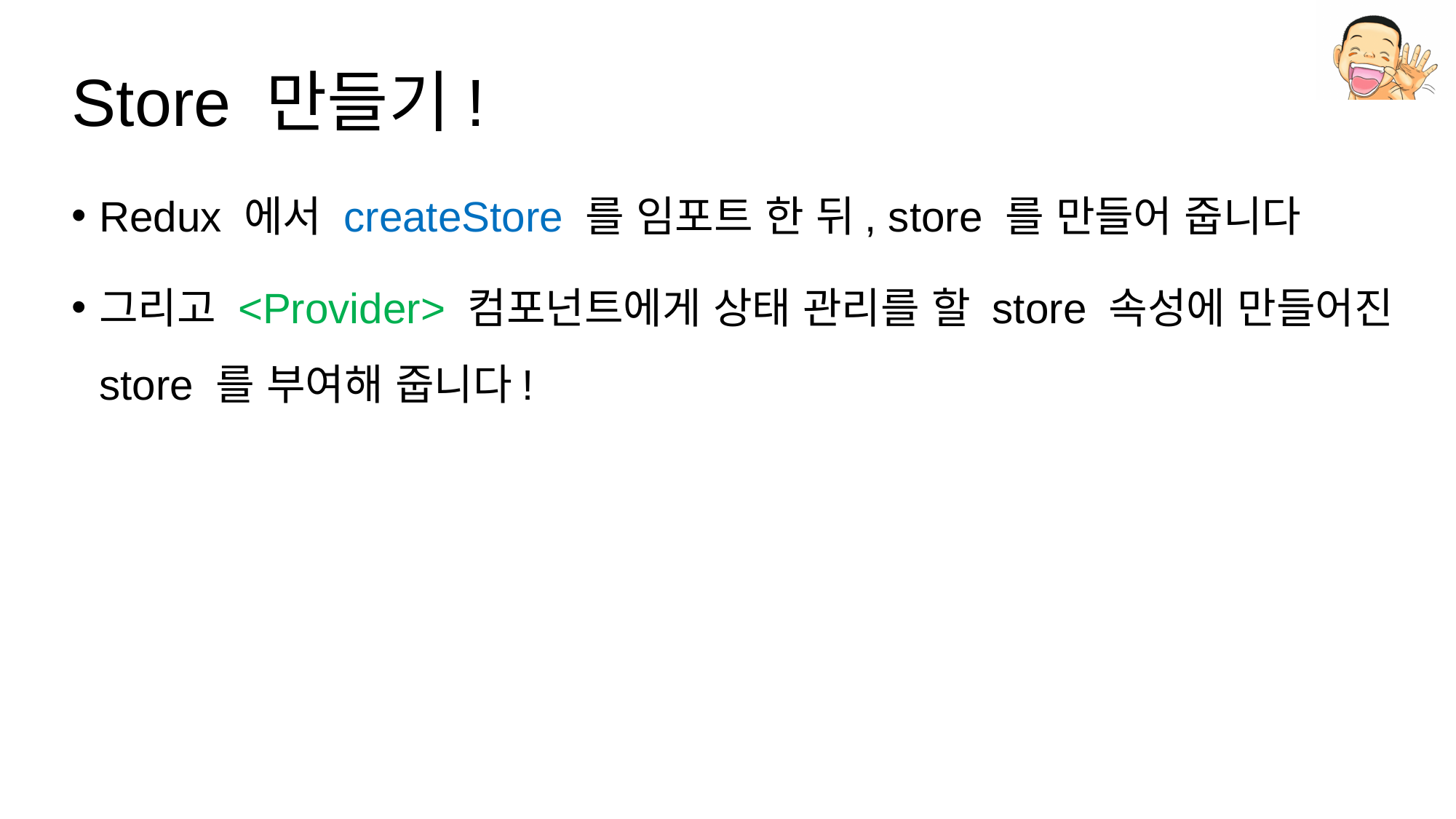

# Store 만들기!
Redux 에서 createStore 를 임포트 한 뒤, store 를 만들어 줍니다
그리고 <Provider> 컴포넌트에게 상태 관리를 할 store 속성에 만들어진 store 를 부여해 줍니다!